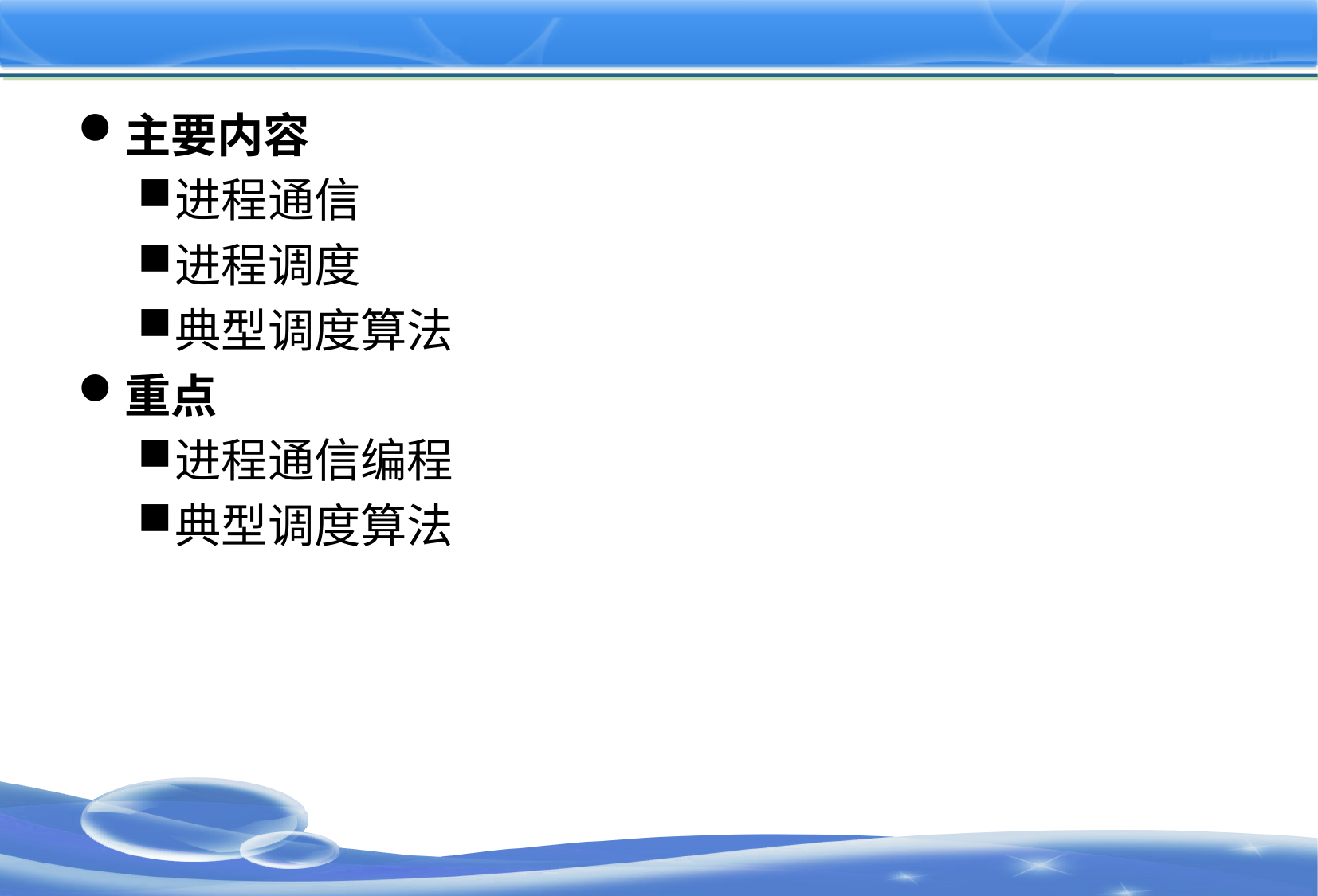

#
主要内容
进程通信
进程调度
典型调度算法
重点
进程通信编程
典型调度算法